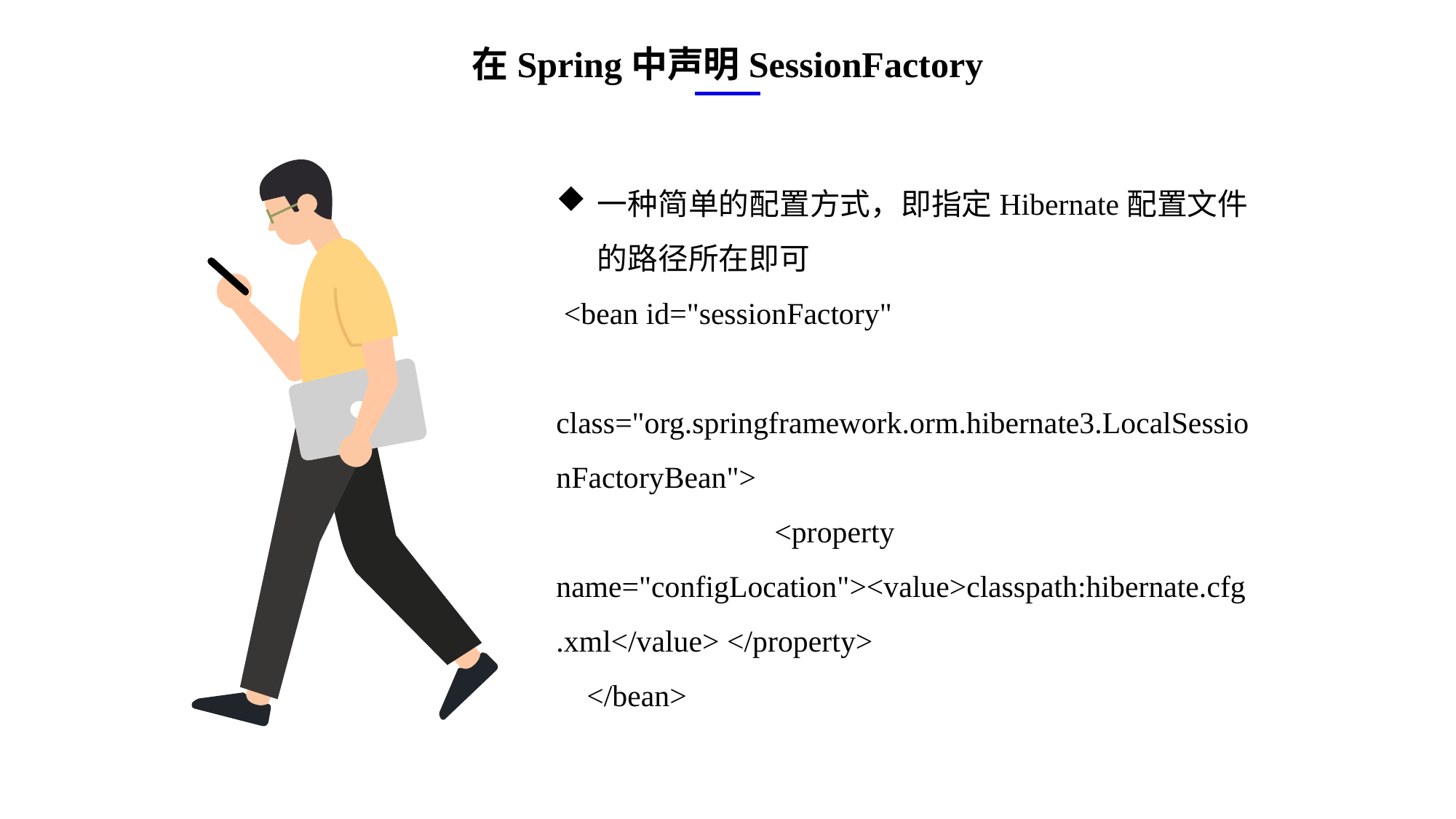

在Spring中声明SessionFactory

一种简单的配置方式，即指定Hibernate配置文件的路径所在即可
 <bean id="sessionFactory"
  	  class="org.springframework.orm.hibernate3.LocalSessionFactoryBean">
  		<property name="configLocation"><value>classpath:hibernate.cfg.xml</value> </property>
    </bean>
e7d195523061f1c0ae0eb3eed39d2bcef4622b2499a05fe6567B54A876BEB457BD1EB8EBE9915191D1FA2E860D28D251AB291D9CBBDD28D4BD16020FD75D8281481517FC21E86E4C931520AFA1087E92E357E3DB373CA326F6F926B1A67F681E99E875FFD293B2C32B3919AE4D43F9436862A7DD54F9346DF3662D8AB7319030EF75D53FF682DE13